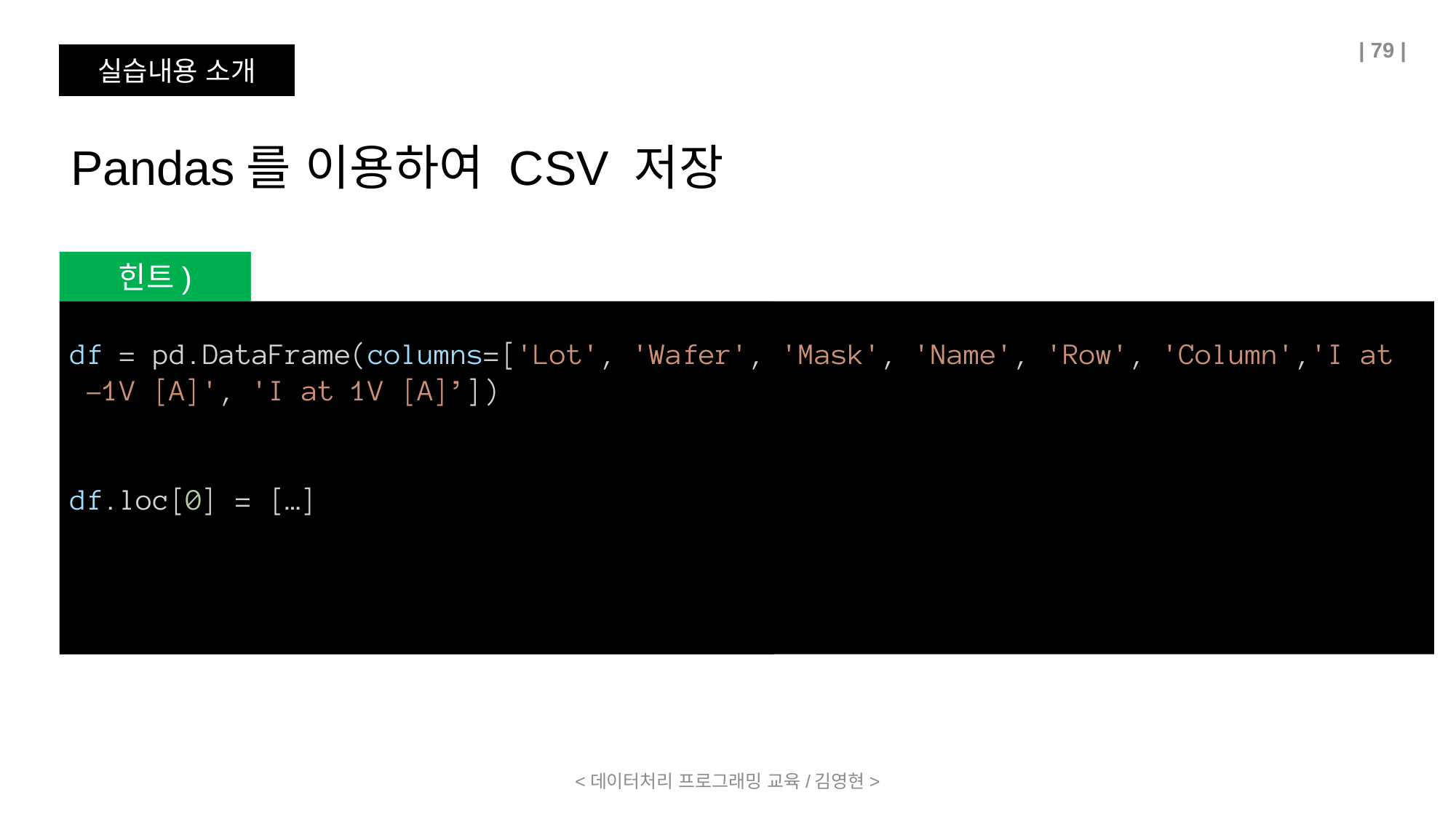

| 79 |
실습내용 소개
Pandas를 이용하여 CSV 저장
Q)
힌트)

df = pd.DataFrame(columns=['Lot', 'Wafer', 'Mask', 'Name', 'Row', 'Column','I at -1V [A]', 'I at 1V [A]'])
df = pd.DataFrame(columns=['Lot', 'Wafer', 'Mask', 'Name', 'Row', 'Column','I at -1V [A]', 'I at 1V [A]’])

df.loc[0] = […]
<데이터처리 프로그래밍 교육/김영현>